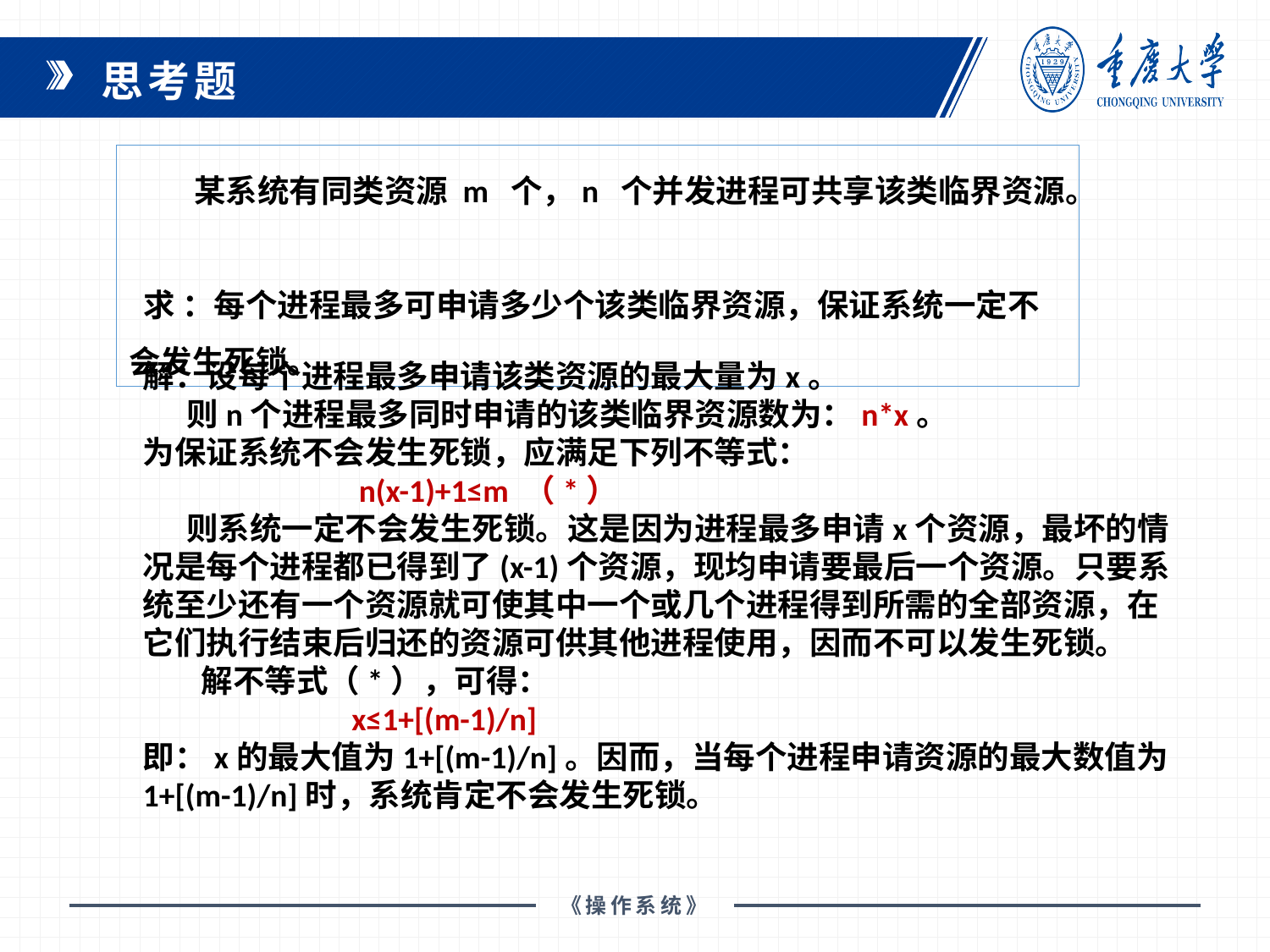

思考题
        某系统有同类资源 m  个，n  个并发进程可共享该类临界资源。
 求 ：每个进程最多可申请多少个该类临界资源，保证系统一定不会发生死锁。
解：设每个进程最多申请该类资源的最大量为x。
     则n个进程最多同时申请的该类临界资源数为：n*x。
为保证系统不会发生死锁，应满足下列不等式：
                              n(x-1)+1≤m （*）
     则系统一定不会发生死锁。这是因为进程最多申请x个资源，最坏的情
况是每个进程都已得到了(x-1)个资源，现均申请要最后一个资源。只要系
统至少还有一个资源就可使其中一个或几个进程得到所需的全部资源，在
它们执行结束后归还的资源可供其他进程使用，因而不可以发生死锁。
       解不等式（*），可得：
                             x≤1+[(m-1)/n]
即：x的最大值为1+[(m-1)/n]。因而，当每个进程申请资源的最大数值为
1+[(m-1)/n]时，系统肯定不会发生死锁。